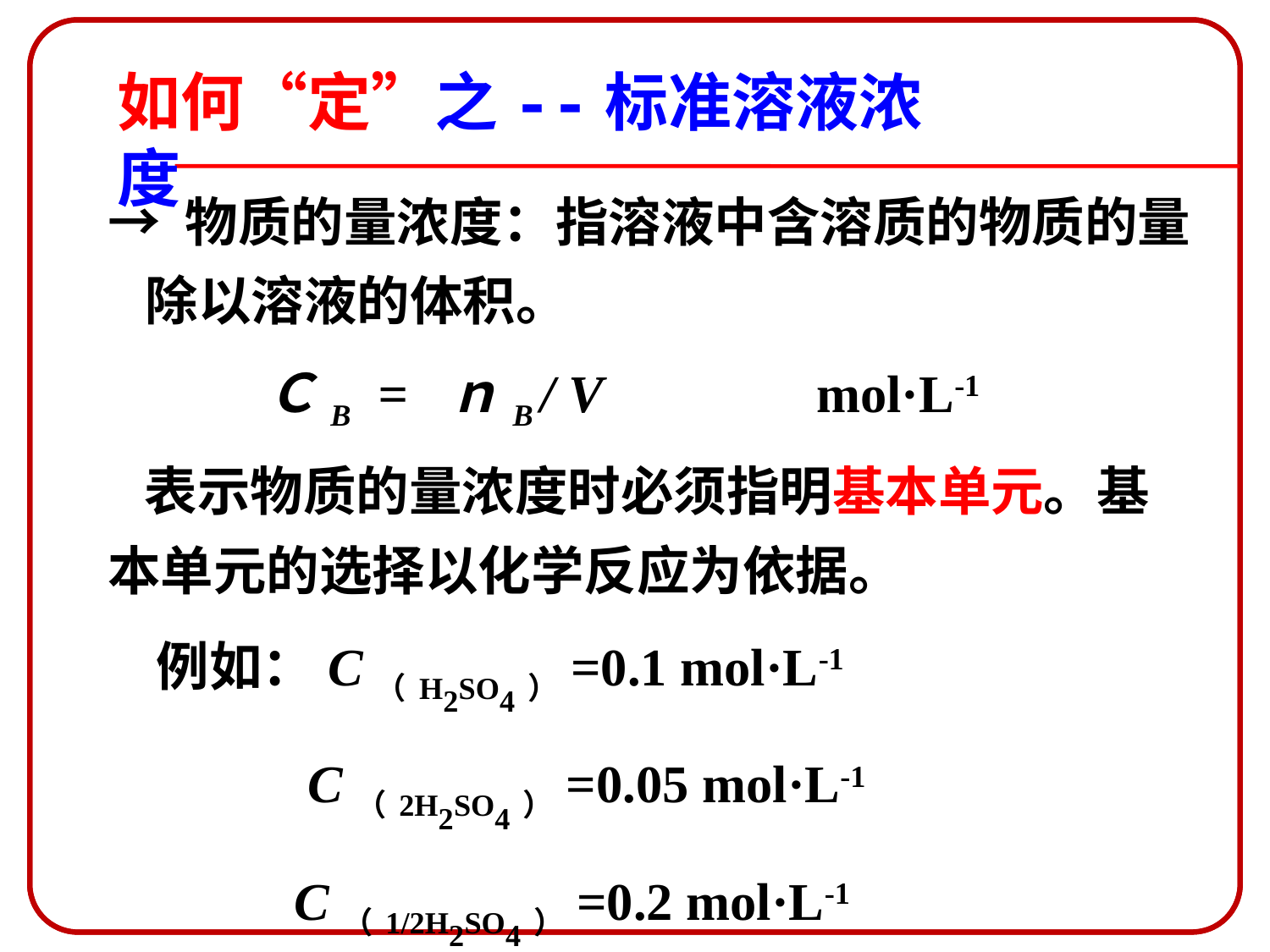

如何“定”之--标准溶液浓度
→ 物质的量浓度：指溶液中含溶质的物质的量除以溶液的体积。
            ＣB  =  ｎB / V                mol·L-1
  表示物质的量浓度时必须指明基本单元。基本单元的选择以化学反应为依据。
   例如：C（H2SO4）=0.1 mol·L-1
               C（2H2SO4）=0.05 mol·L-1
              C（1/2H2SO4）=0.2 mol·L-1